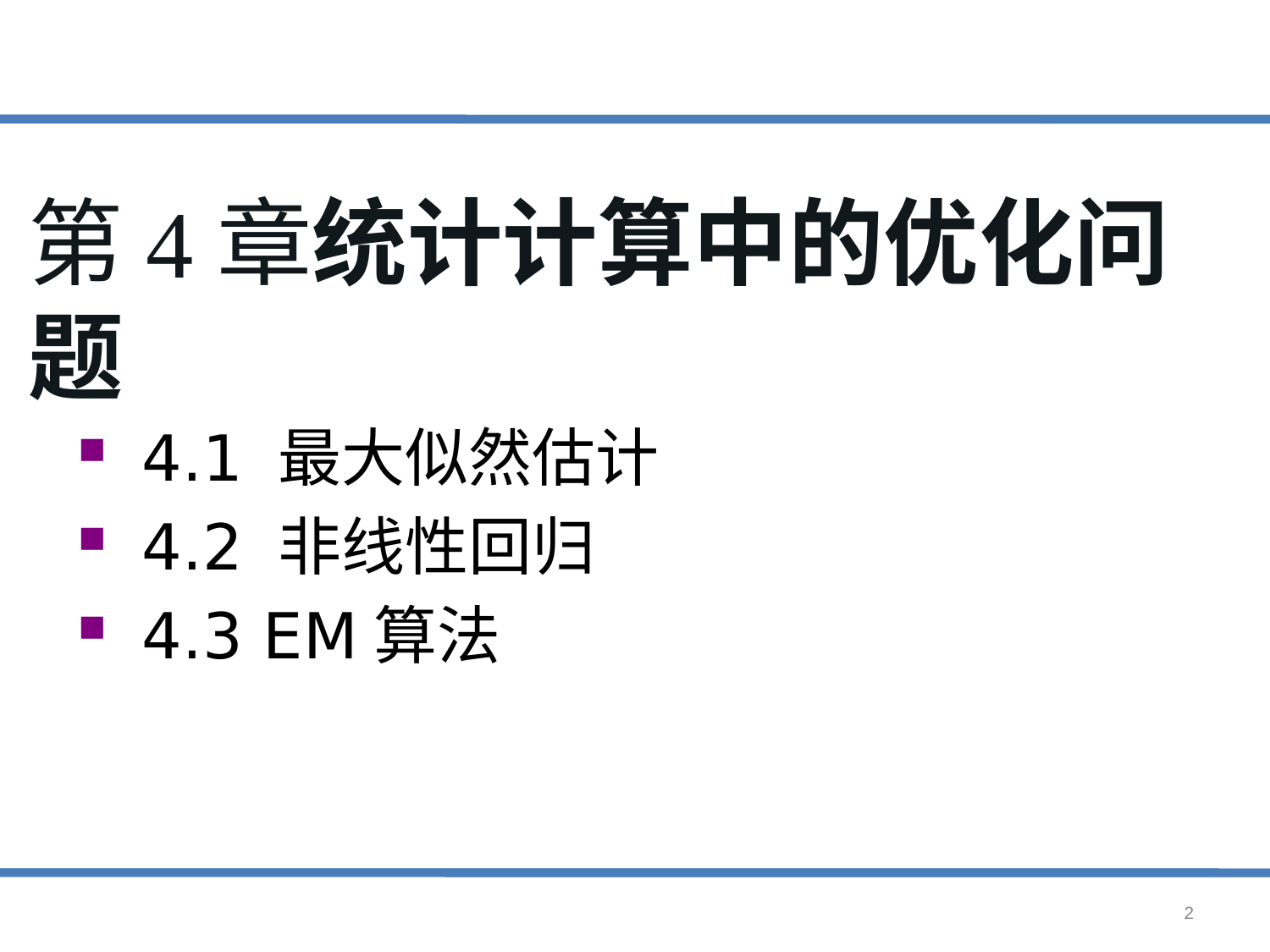

第4章统计计算中的优化问题

4.1 最大似然估计
4.2 非线性回归
4.3 EM算法
2